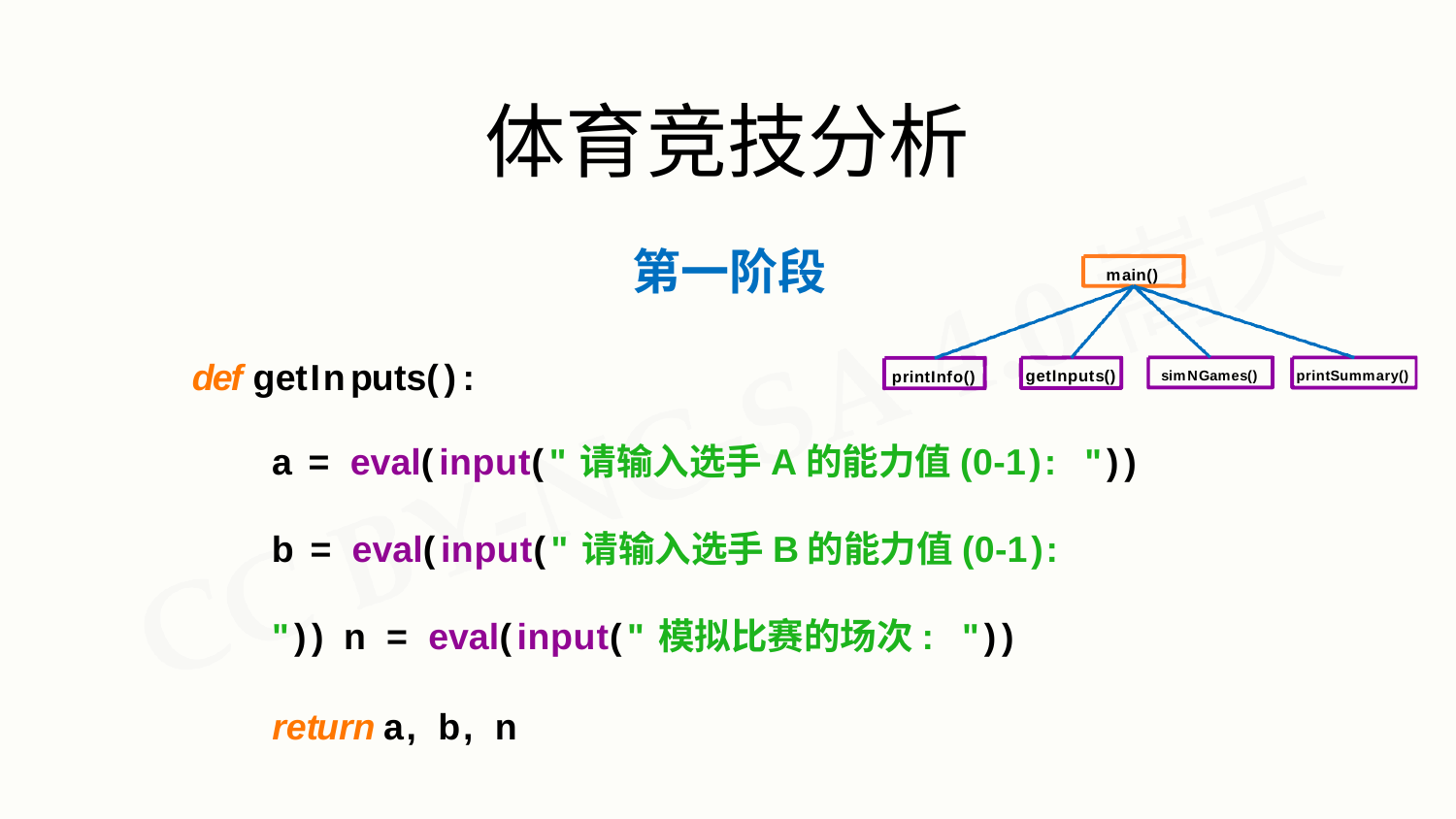

# 体育竞技分析

第一阶段
main()
def getInputs():
getInputs()
printInfo()
simNGames()
printSummary()
a  =  eval(input("请输入选手A的能力值(0-1):  "))
b  =  eval(input("请输入选手B的能力值(0-1):  ")) n  =  eval(input("模拟比赛的场次:  "))

return a,  b,  n